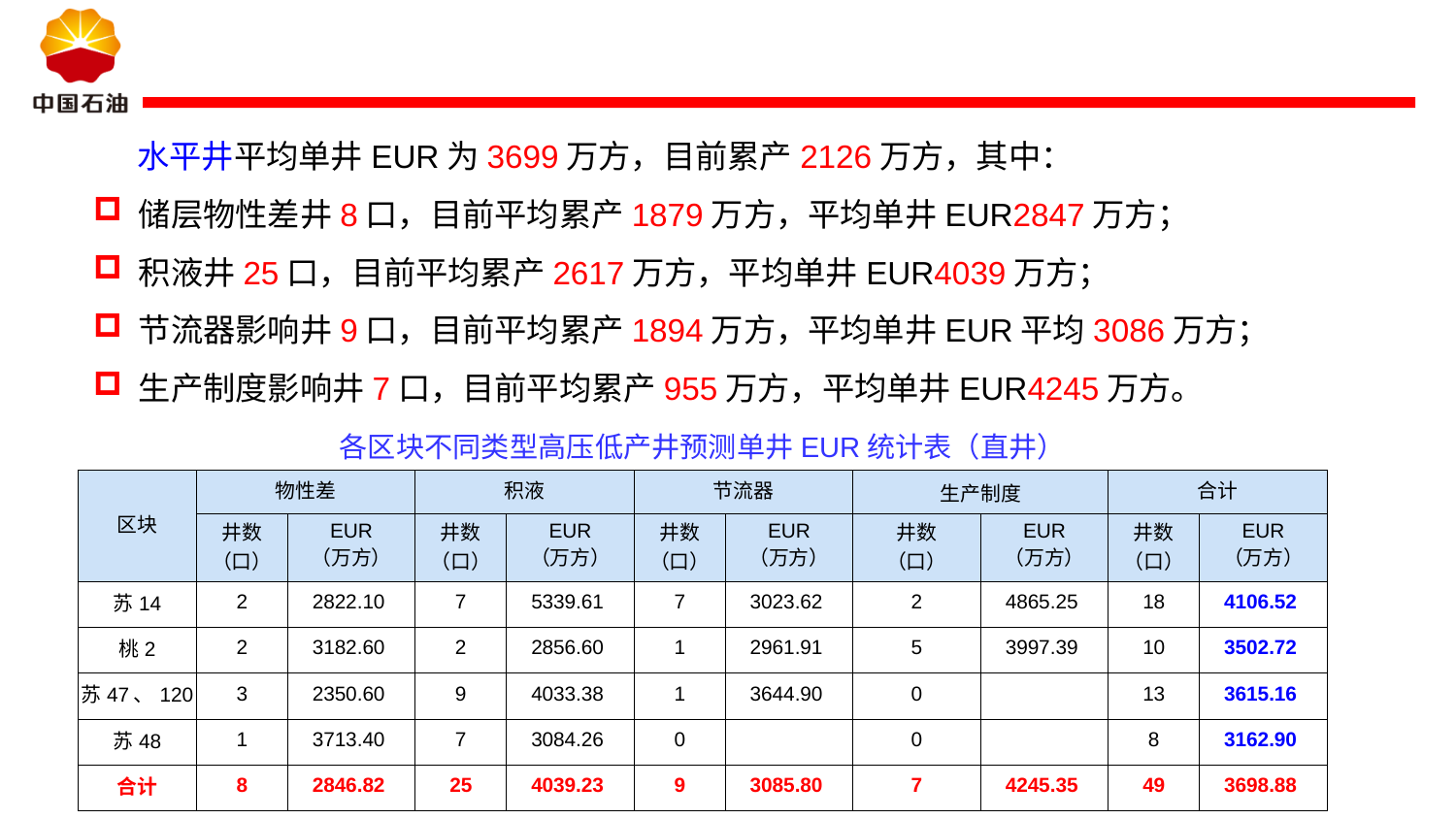

水平井平均单井EUR为3699万方，目前累产2126万方，其中：
储层物性差井8口，目前平均累产1879万方，平均单井EUR2847万方；
积液井25口，目前平均累产2617万方，平均单井EUR4039万方；
节流器影响井9口，目前平均累产1894万方，平均单井EUR平均3086万方；
生产制度影响井7口，目前平均累产955万方，平均单井EUR4245万方。
各区块不同类型高压低产井预测单井EUR统计表（直井）
| 区块 | 物性差 |  | 积液 |  | 节流器 |  | 生产制度 |  | 合计 |  |
| --- | --- | --- | --- | --- | --- | --- | --- | --- | --- | --- |
|  | 井数 （口） | EUR （万方） | 井数 （口） | EUR （万方） | 井数 （口） | EUR （万方） | 井数 （口） | EUR （万方） | 井数 （口） | EUR （万方） |
| 苏14 | 2 | 2822.10 | 7 | 5339.61 | 7 | 3023.62 | 2 | 4865.25 | 18 | 4106.52 |
| 桃2 | 2 | 3182.60 | 2 | 2856.60 | 1 | 2961.91 | 5 | 3997.39 | 10 | 3502.72 |
| 苏47、120 | 3 | 2350.60 | 9 | 4033.38 | 1 | 3644.90 | 0 |  | 13 | 3615.16 |
| 苏48 | 1 | 3713.40 | 7 | 3084.26 | 0 |  | 0 |  | 8 | 3162.90 |
| 合计 | 8 | 2846.82 | 25 | 4039.23 | 9 | 3085.80 | 7 | 4245.35 | 49 | 3698.88 |